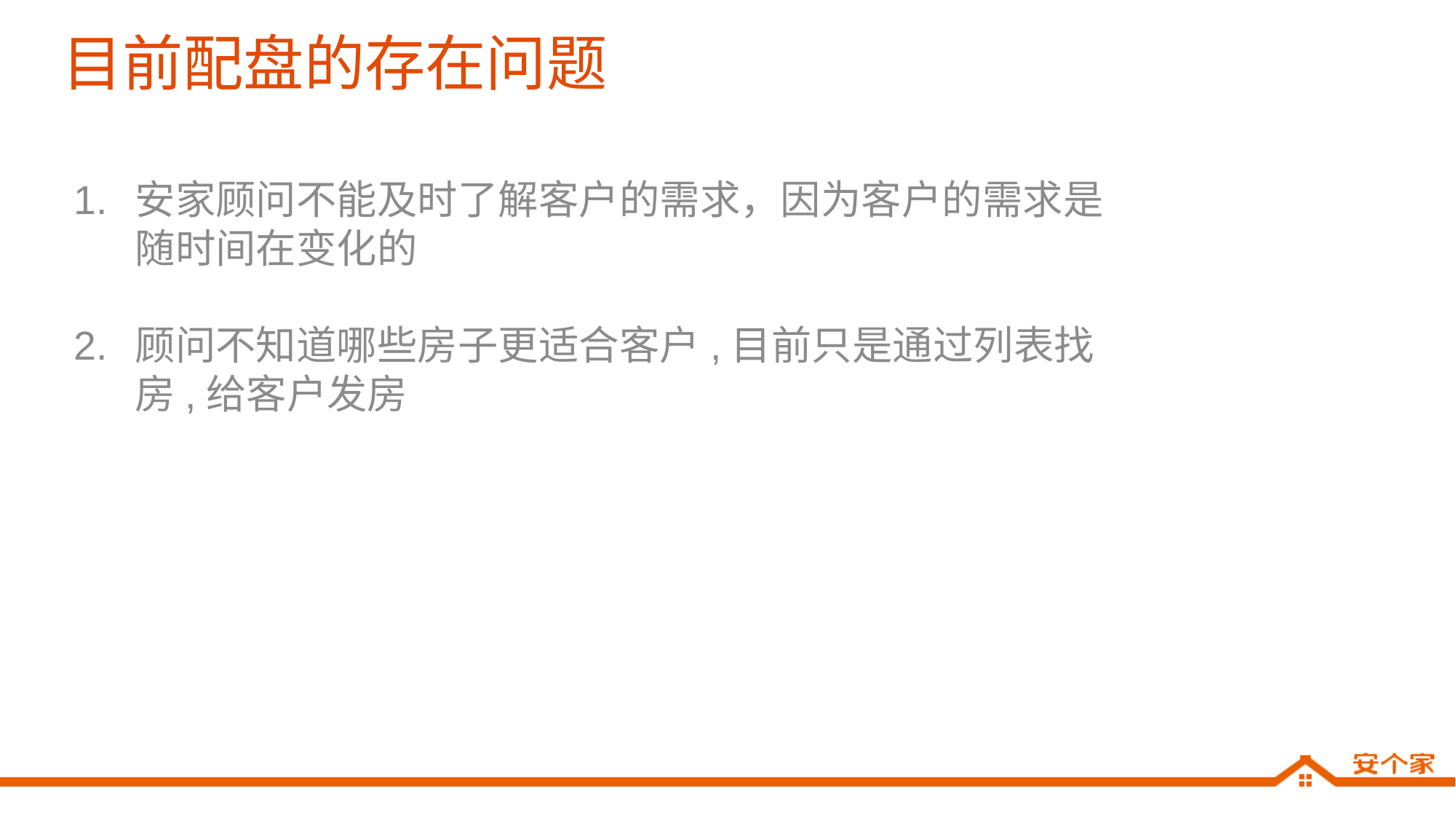

# 目前配盘的存在问题
安家顾问不能及时了解客户的需求，因为客户的需求是随时间在变化的

顾问不知道哪些房子更适合客户,目前只是通过列表找房,给客户发房